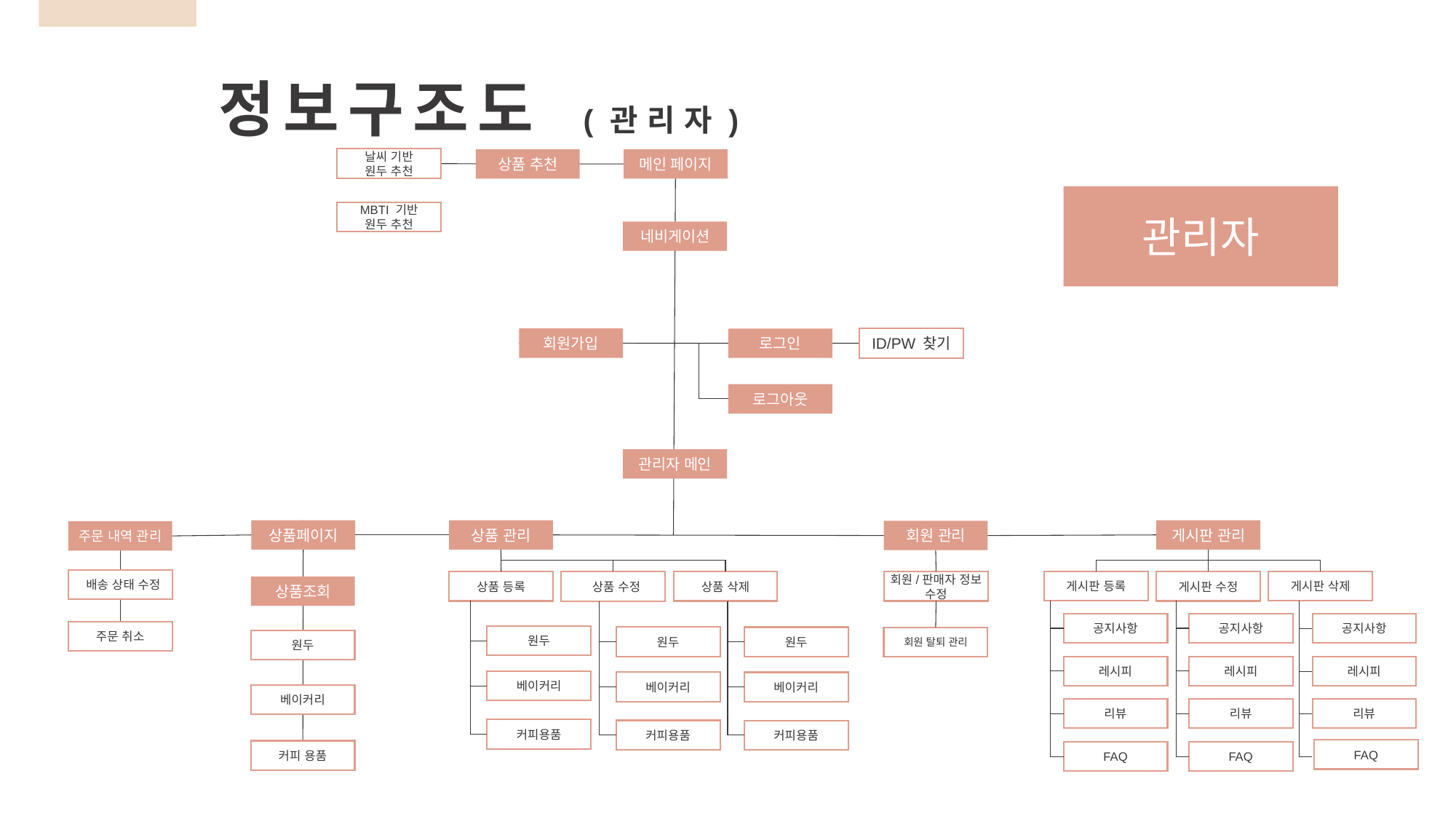

정보구조도 (관리자)
날씨 기반
원두 추천
상품 추천
메인 페이지
관리자
MBTI 기반
원두 추천
네비게이션
회원가입
ID/PW 찾기
로그인
로그아웃
관리자 메인
상품페이지
게시판 관리
상품 관리
회원 관리
주문 내역 관리
 배송 상태 수정
게시판 등록
게시판 삭제
게시판 수정
상품 등록
상품 삭제
회원/판매자 정보 수정
 상품 수정
상품조회
공지사항
공지사항
공지사항
주문 취소
원두
원두
원두
회원 탈퇴 관리
원두
레시피
레시피
레시피
베이커리
베이커리
베이커리
베이커리
리뷰
리뷰
리뷰
커피용품
커피용품
커피용품
FAQ
커피 용품
FAQ
FAQ